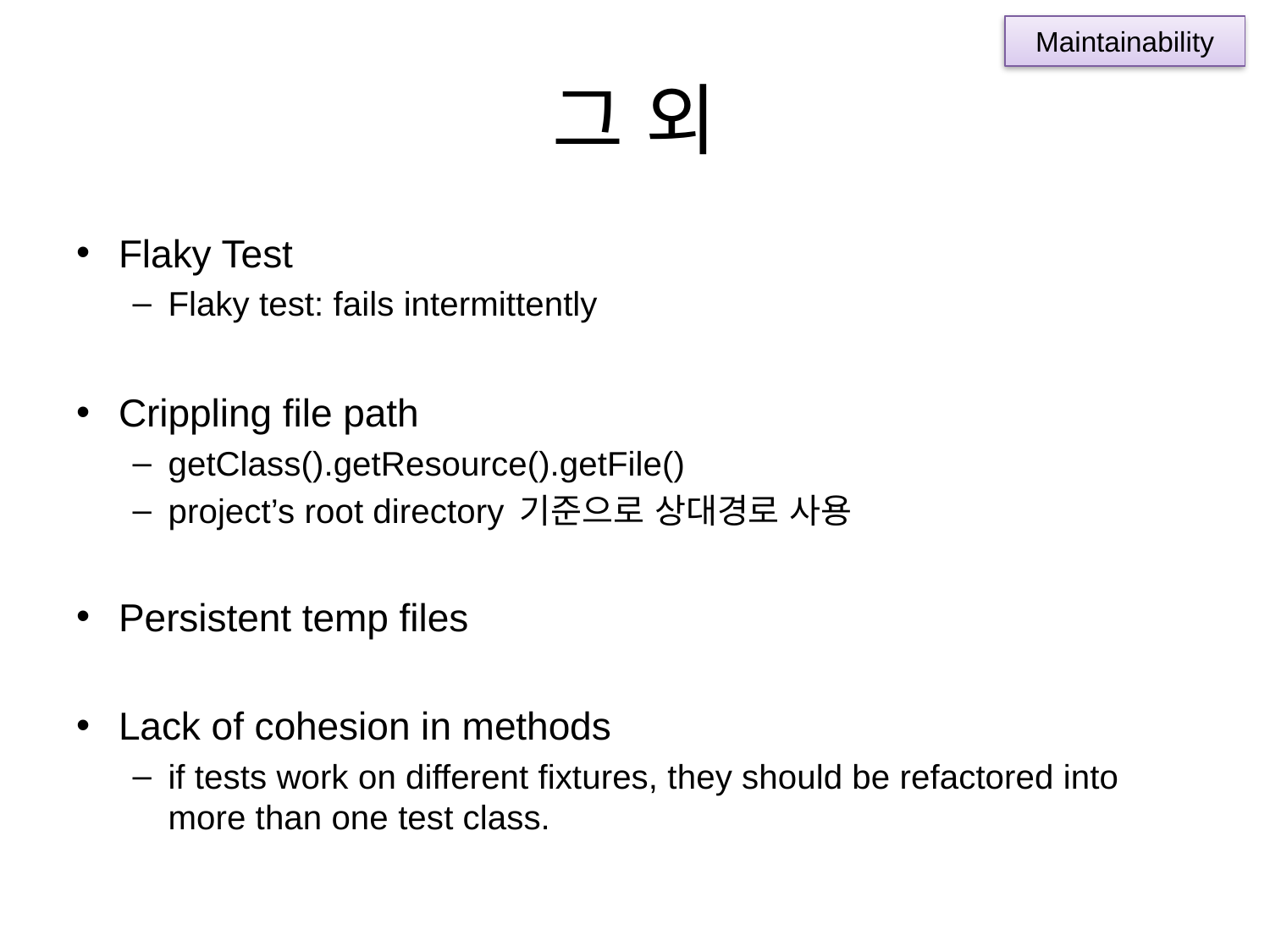

Maintainability
# 그 외
Flaky Test
Flaky test: fails intermittently

Crippling file path
getClass().getResource().getFile()
project’s root directory 기준으로 상대경로 사용

Persistent temp files

Lack of cohesion in methods
if tests work on different fixtures, they should be refactored into more than one test class.